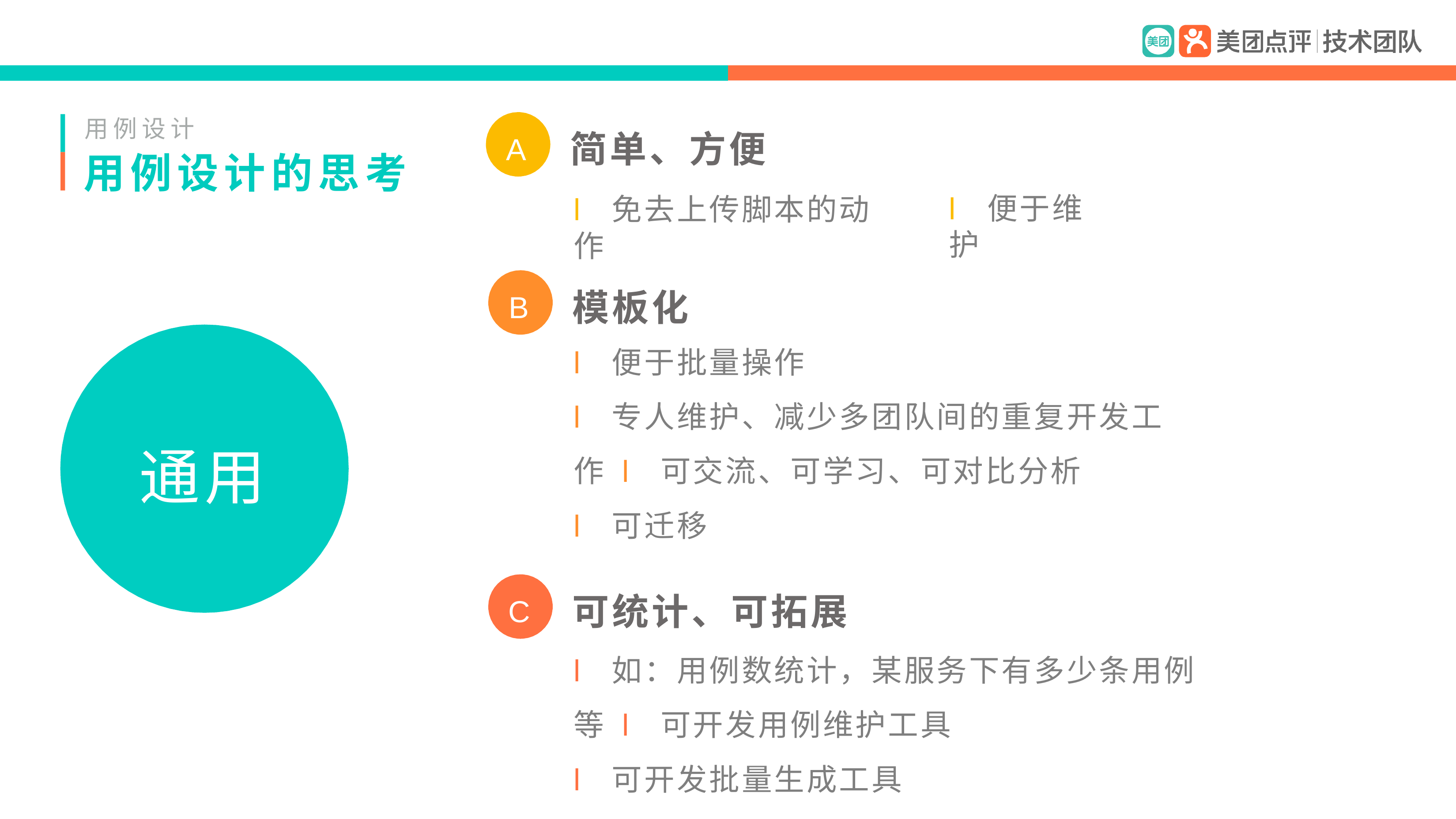

用例设计
用例设计的思考

简单、方便
l 免去上传脚本的动作
A

l 便于维护

模板化
l 便于批量操作
l 专人维护、减少多团队间的重复开发工作 l 可交流、可学习、可对比分析
l 可迁移
B

通用

可统计、可拓展
l 如：用例数统计，某服务下有多少条用例等 l 可开发用例维护工具
l 可开发批量生成工具
C